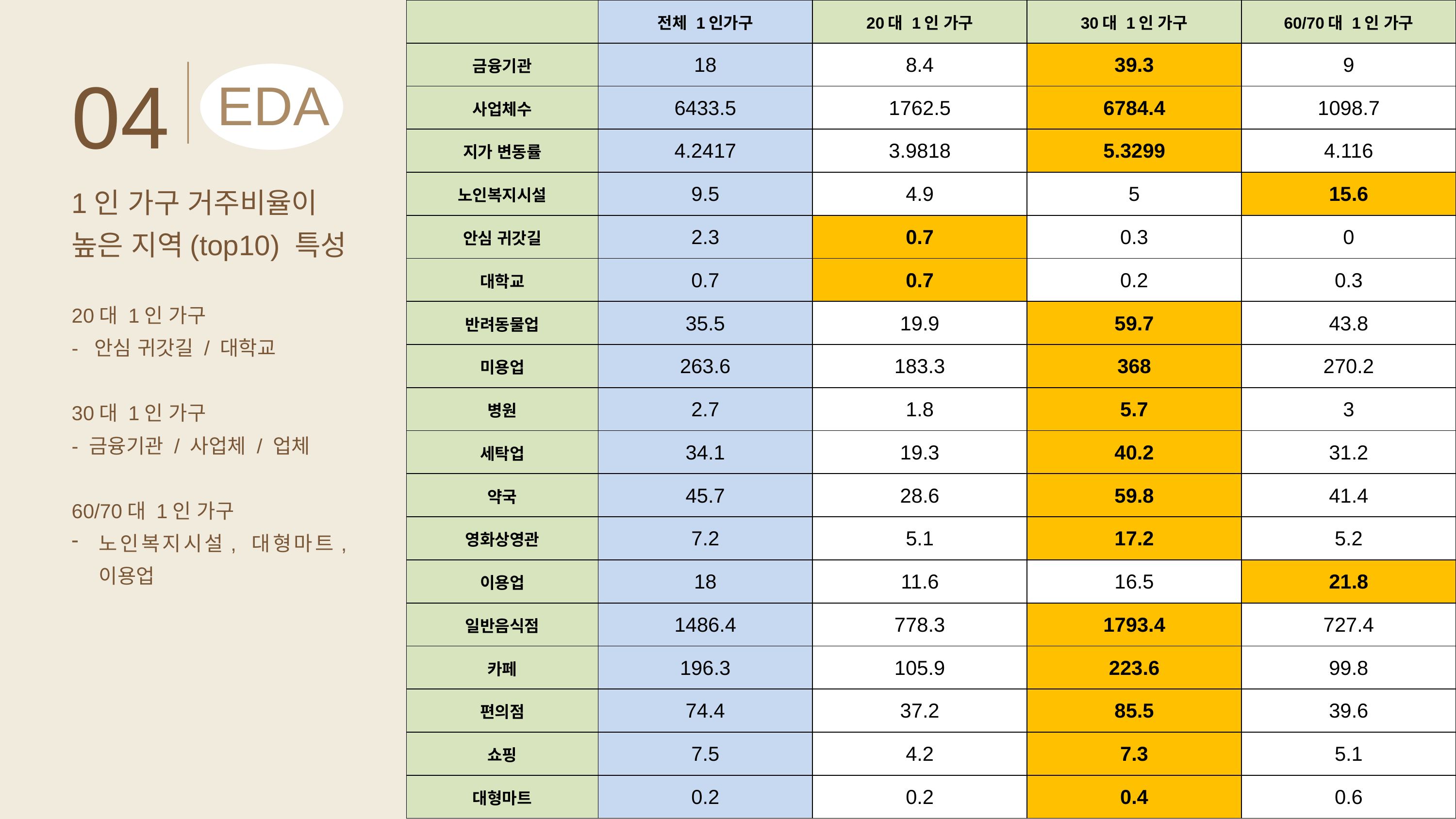

|  | 전체 1인가구 | 20대 1인 가구 | 30대 1인 가구 | 60/70대 1인 가구 |
| --- | --- | --- | --- | --- |
| 금융기관 | 18 | 8.4 | 39.3 | 9 |
| 사업체수 | 6433.5 | 1762.5 | 6784.4 | 1098.7 |
| 지가 변동률 | 4.2417 | 3.9818 | 5.3299 | 4.116 |
| 노인복지시설 | 9.5 | 4.9 | 5 | 15.6 |
| 안심 귀갓길 | 2.3 | 0.7 | 0.3 | 0 |
| 대학교 | 0.7 | 0.7 | 0.2 | 0.3 |
| 반려동물업 | 35.5 | 19.9 | 59.7 | 43.8 |
| 미용업 | 263.6 | 183.3 | 368 | 270.2 |
| 병원 | 2.7 | 1.8 | 5.7 | 3 |
| 세탁업 | 34.1 | 19.3 | 40.2 | 31.2 |
| 약국 | 45.7 | 28.6 | 59.8 | 41.4 |
| 영화상영관 | 7.2 | 5.1 | 17.2 | 5.2 |
| 이용업 | 18 | 11.6 | 16.5 | 21.8 |
| 일반음식점 | 1486.4 | 778.3 | 1793.4 | 727.4 |
| 카페 | 196.3 | 105.9 | 223.6 | 99.8 |
| 편의점 | 74.4 | 37.2 | 85.5 | 39.6 |
| 쇼핑 | 7.5 | 4.2 | 7.3 | 5.1 |
| 대형마트 | 0.2 | 0.2 | 0.4 | 0.6 |
04

EDA
1인 가구 거주비율이 높은 지역(top10) 특성
20대 1인 가구
-  안심 귀갓길 / 대학교

30대 1인 가구
- 금융기관 / 사업체 / 업체

60/70대 1인 가구
노인복지시설, 대형마트, 이용업